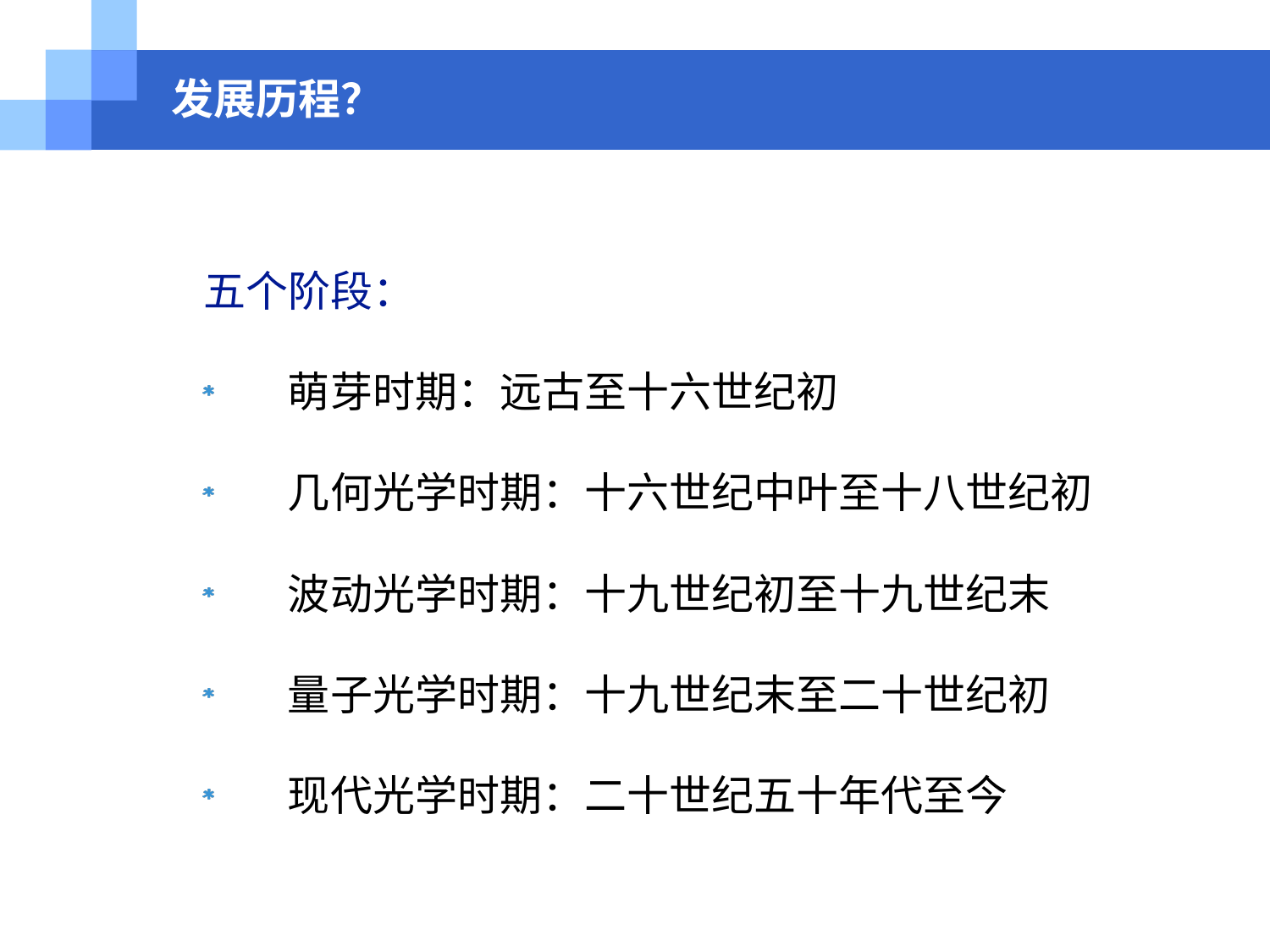

发展历程？
五个阶段：
萌芽时期：远古至十六世纪初
几何光学时期：十六世纪中叶至十八世纪初
波动光学时期：十九世纪初至十九世纪末
量子光学时期：十九世纪末至二十世纪初
现代光学时期：二十世纪五十年代至今